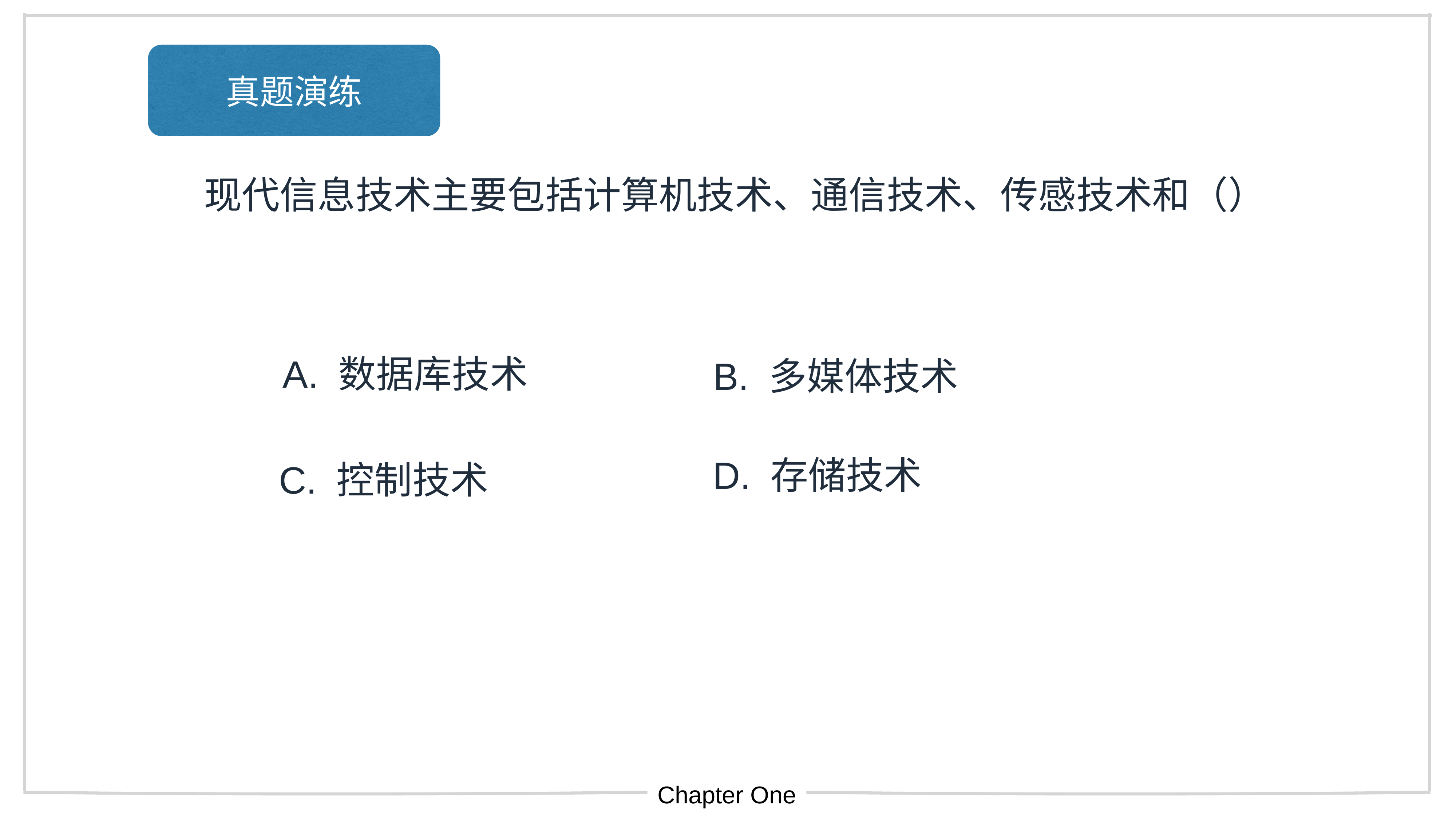

真题演练
 现代信息技术主要包括计算机技术、通信技术、传感技术和（）
A. 数据库技术
B. 多媒体技术
D. 存储技术
C. 控制技术